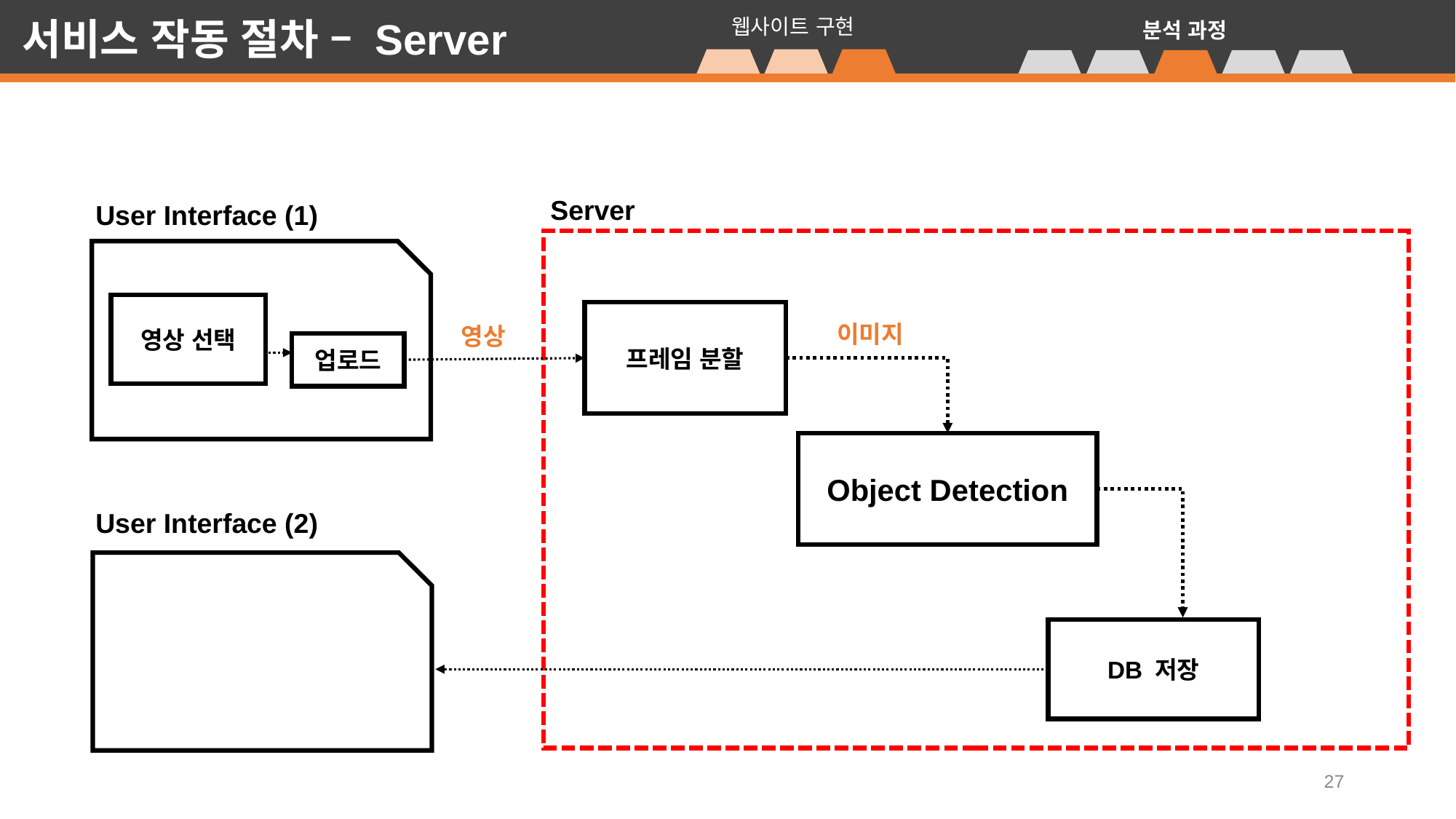

서비스 작동 절차 – Server
웹사이트 구현
분석 과정

Server
User Interface (1)

영상 선택
프레임 분할
 이미지
영상
업로드
Object Detection
User Interface (2)

DB 저장
27